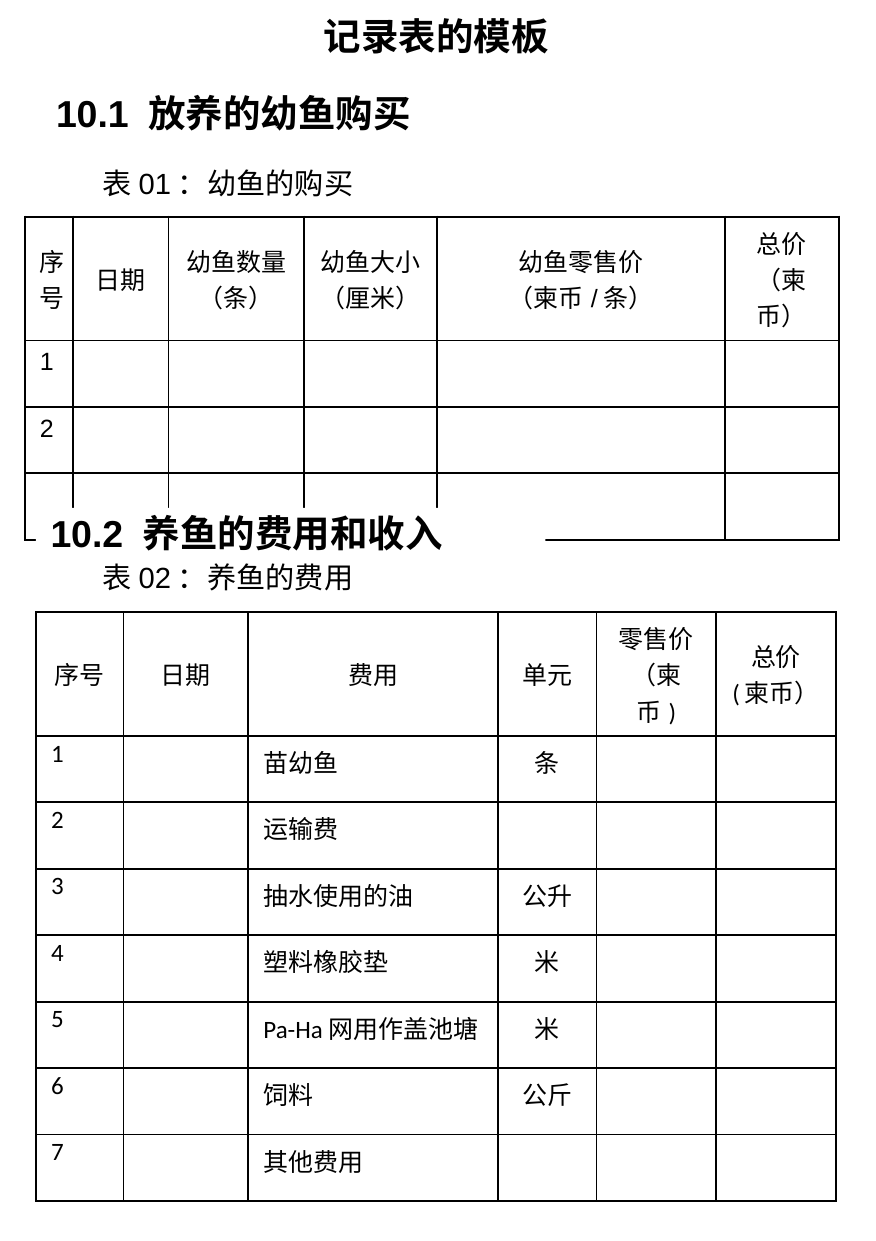

记录表的模板
10.1 放养的幼鱼购买
表01：幼鱼的购买
| 序号 | 日期 | 幼鱼数量（条） | 幼鱼大小（厘米） | 幼鱼零售价 （柬币/条） | 总价（柬币） |
| --- | --- | --- | --- | --- | --- |
| 1 |  |  |  |  |  |
| 2 |  |  |  |  |  |
|  |  |  |  |  |  |
10.2 养鱼的费用和收入
表02：养鱼的费用
| 序号 | 日期 | 费用 | 单元 | 零售价 （柬币) | 总价 (柬币） |
| --- | --- | --- | --- | --- | --- |
| 1 |  | 苗幼鱼 | 条 |  |  |
| 2 |  | 运输费 |  |  |  |
| 3 |  | 抽水使用的油 | 公升 |  |  |
| 4 |  | 塑料橡胶垫 | 米 |  |  |
| 5 |  | Pa-Ha网用作盖池塘 | 米 |  |  |
| 6 |  | 饲料 | 公斤 |  |  |
| 7 |  | 其他费用 |  |  |  |